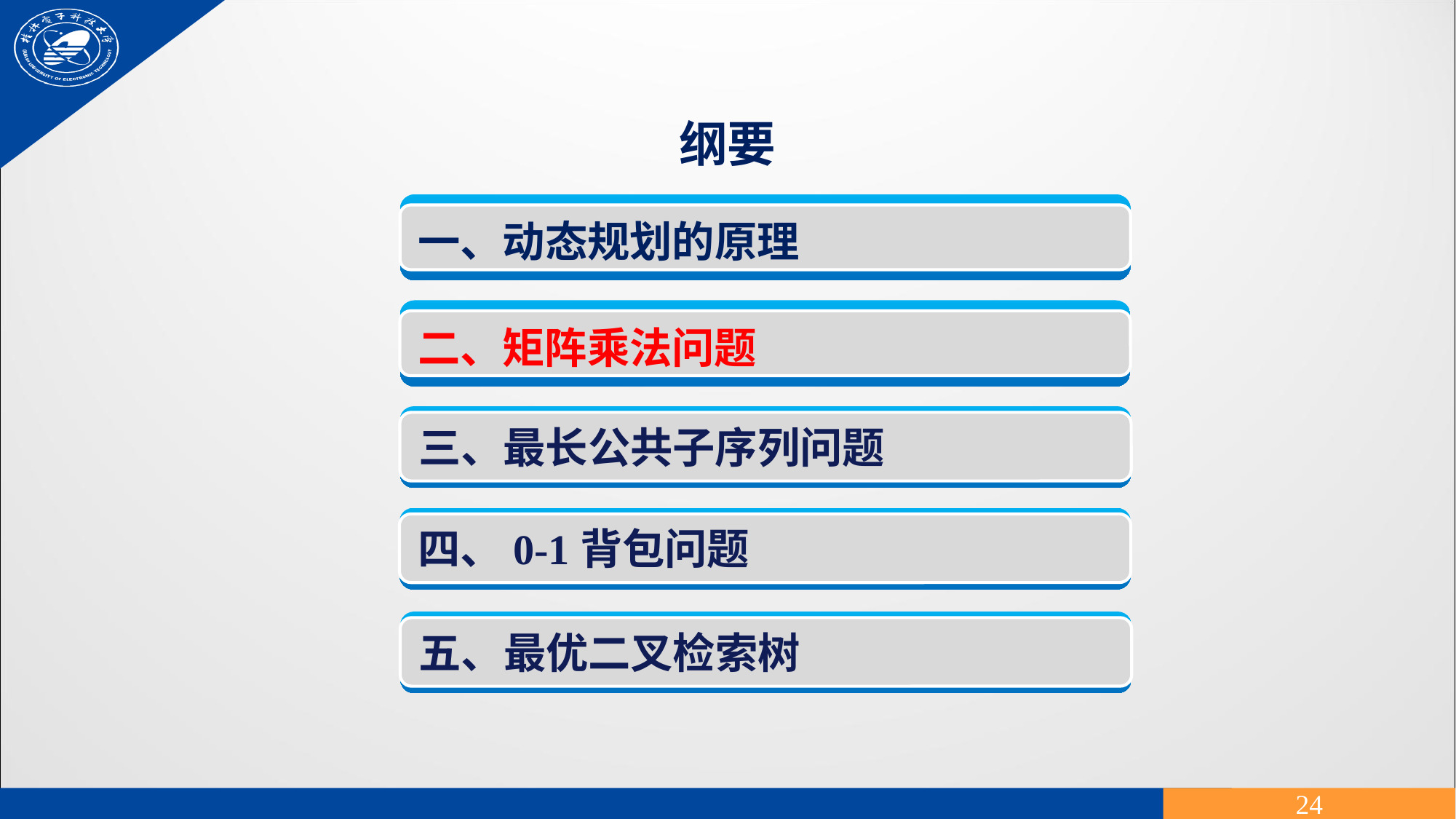

纲要

一、动态规划的原理

二、矩阵乘法问题

三、最长公共子序列问题

四、0-1背包问题

五、最优二叉检索树